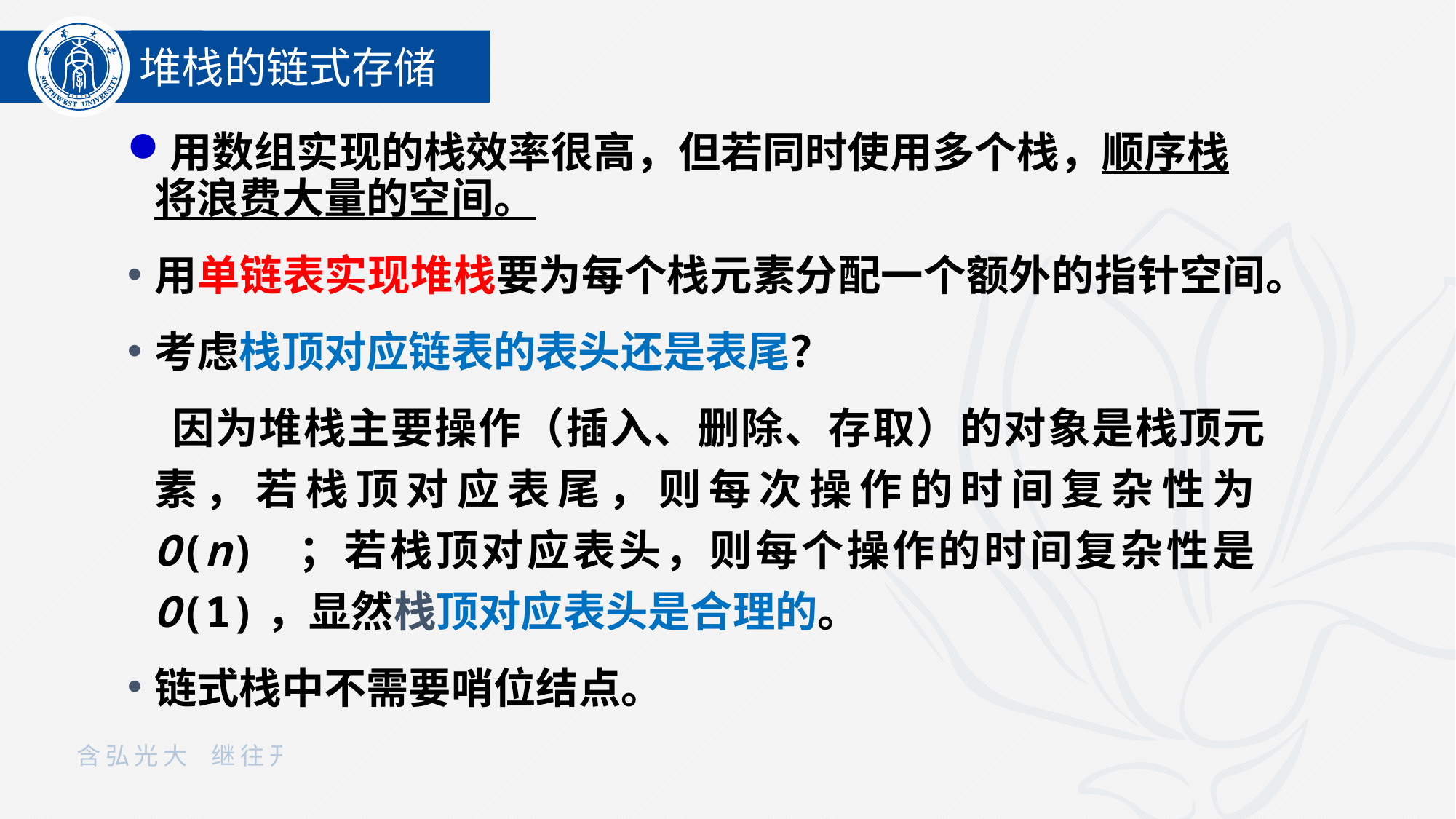

堆栈的链式存储
用数组实现的栈效率很高，但若同时使用多个栈，顺序栈将浪费大量的空间。
用单链表实现堆栈要为每个栈元素分配一个额外的指针空间。
考虑栈顶对应链表的表头还是表尾？
   因为堆栈主要操作（插入、删除、存取）的对象是栈顶元素，若栈顶对应表尾，则每次操作的时间复杂性为O(n) ；若栈顶对应表头，则每个操作的时间复杂性是O(1)，显然栈顶对应表头是合理的。
链式栈中不需要哨位结点。